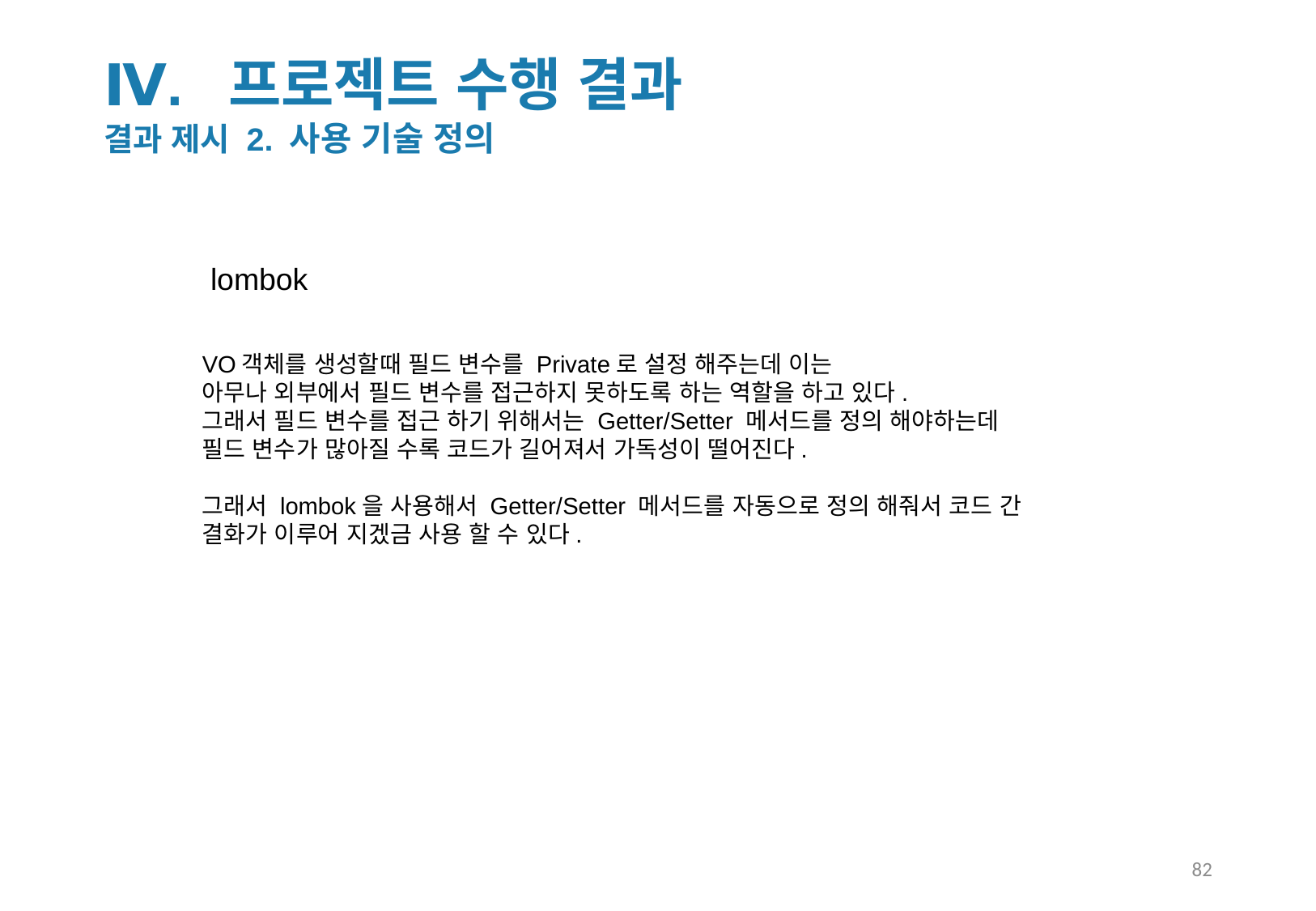

Ⅳ.  프로젝트 수행 결과
결과 제시 2. 사용 기술 정의
lombok
VO객체를 생성할때 필드 변수를 Private로 설정 해주는데 이는
아무나 외부에서 필드 변수를 접근하지 못하도록 하는 역할을 하고 있다.
그래서 필드 변수를 접근 하기 위해서는 Getter/Setter 메서드를 정의 해야하는데
필드 변수가 많아질 수록 코드가 길어져서 가독성이 떨어진다.

그래서 lombok을 사용해서 Getter/Setter 메서드를 자동으로 정의 해줘서 코드 간
결화가 이루어 지겠금 사용 할 수 있다.

82